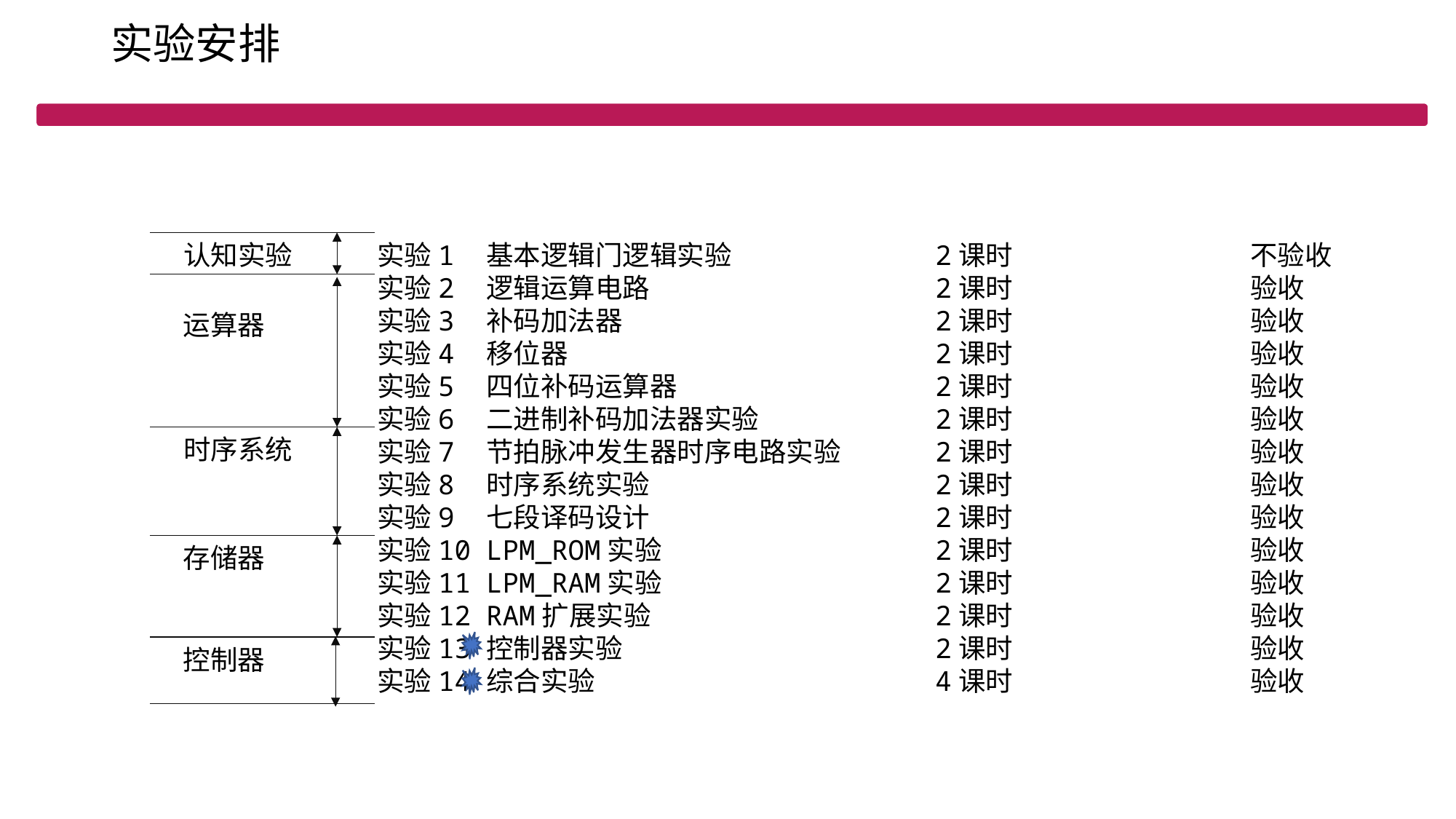

# 实验安排

实验1	基本逻辑门逻辑实验		 2课时			不验收
实验2	逻辑运算电路			 2课时			验收
实验3	补码加法器			 2课时			验收
实验4	移位器				 2课时			验收
实验5	四位补码运算器			 2课时			验收
实验6	二进制补码加法器实验		 2课时			验收
实验7	节拍脉冲发生器时序电路实验	 2课时			验收
实验8	时序系统实验			 2课时			验收
实验9	七段译码设计			 2课时			验收
实验10	LPM_ROM实验			 2课时			验收
实验11	LPM_RAM实验			 2课时			验收
实验12	RAM扩展实验			 2课时			验收
实验13	控制器实验			 2课时			验收
实验14	综合实验			 4课时			验收
认知实验
运算器
时序系统
存储器

控制器